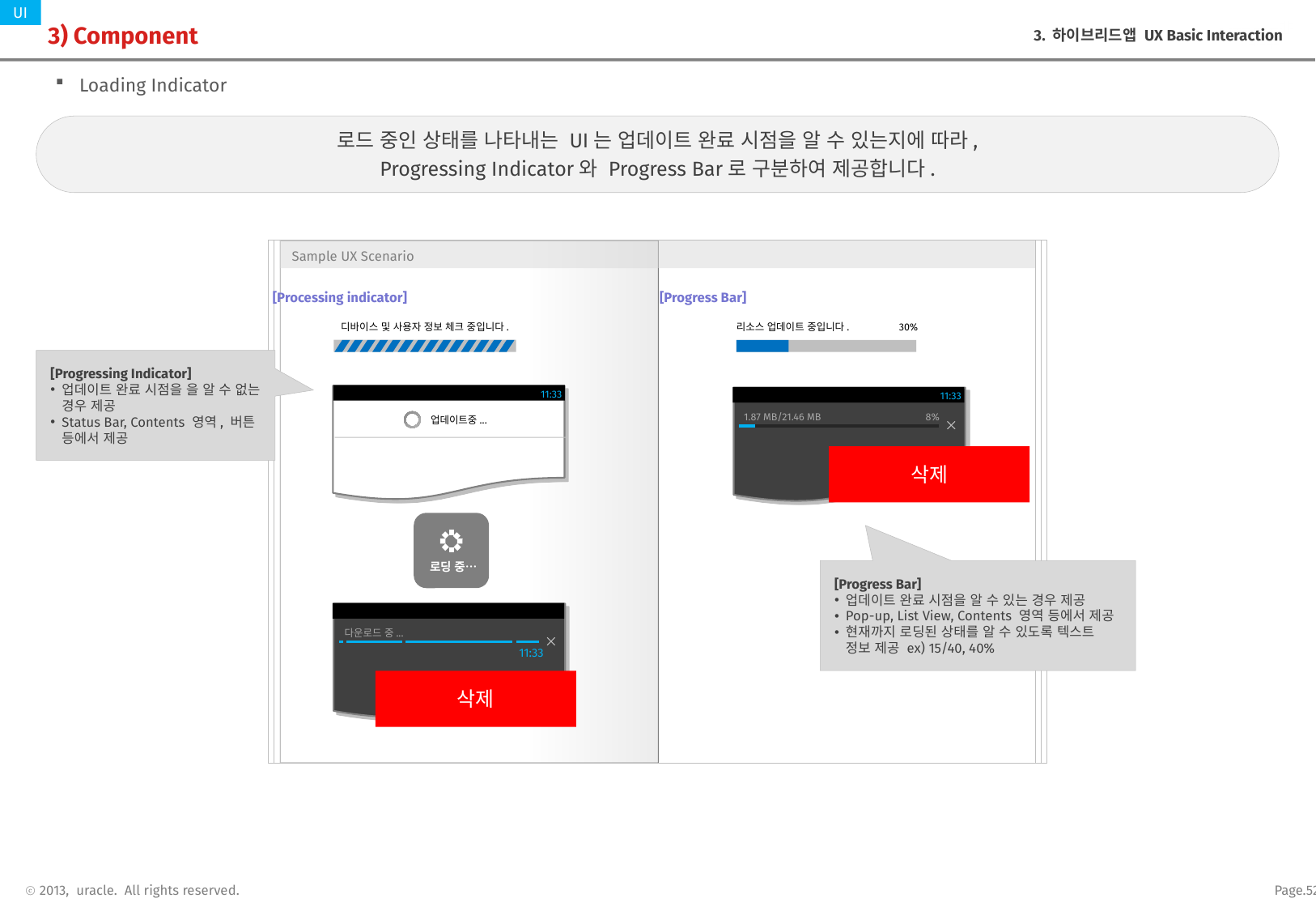

# 3) Component
3. 하이브리드앱 UX Basic Interaction
Loading Indicator
로드 중인 상태를 나타내는 UI는 업데이트 완료 시점을 알 수 있는지에 따라,
Progressing Indicator와 Progress Bar로 구분하여 제공합니다.
[Processing indicator]
[Progress Bar]
디바이스 및 사용자 정보 체크 중입니다.
리소스 업데이트 중입니다.
30%

[Progressing Indicator]
업데이트 완료 시점을 을 알 수 없는 경우 제공
Status Bar, Contents 영역, 버튼 등에서 제공
11:33

업데이트중...

11:33

1.87 MB/21.46 MB
8%
삭제

로딩 중…
[Progress Bar]
업데이트 완료 시점을 알 수 있는 경우 제공
Pop-up, List View, Contents 영역 등에서 제공
현재까지 로딩된 상태를 알 수 있도록 텍스트 정보 제공 ex) 15/40, 40%

다운로드 중...
11:33
삭제